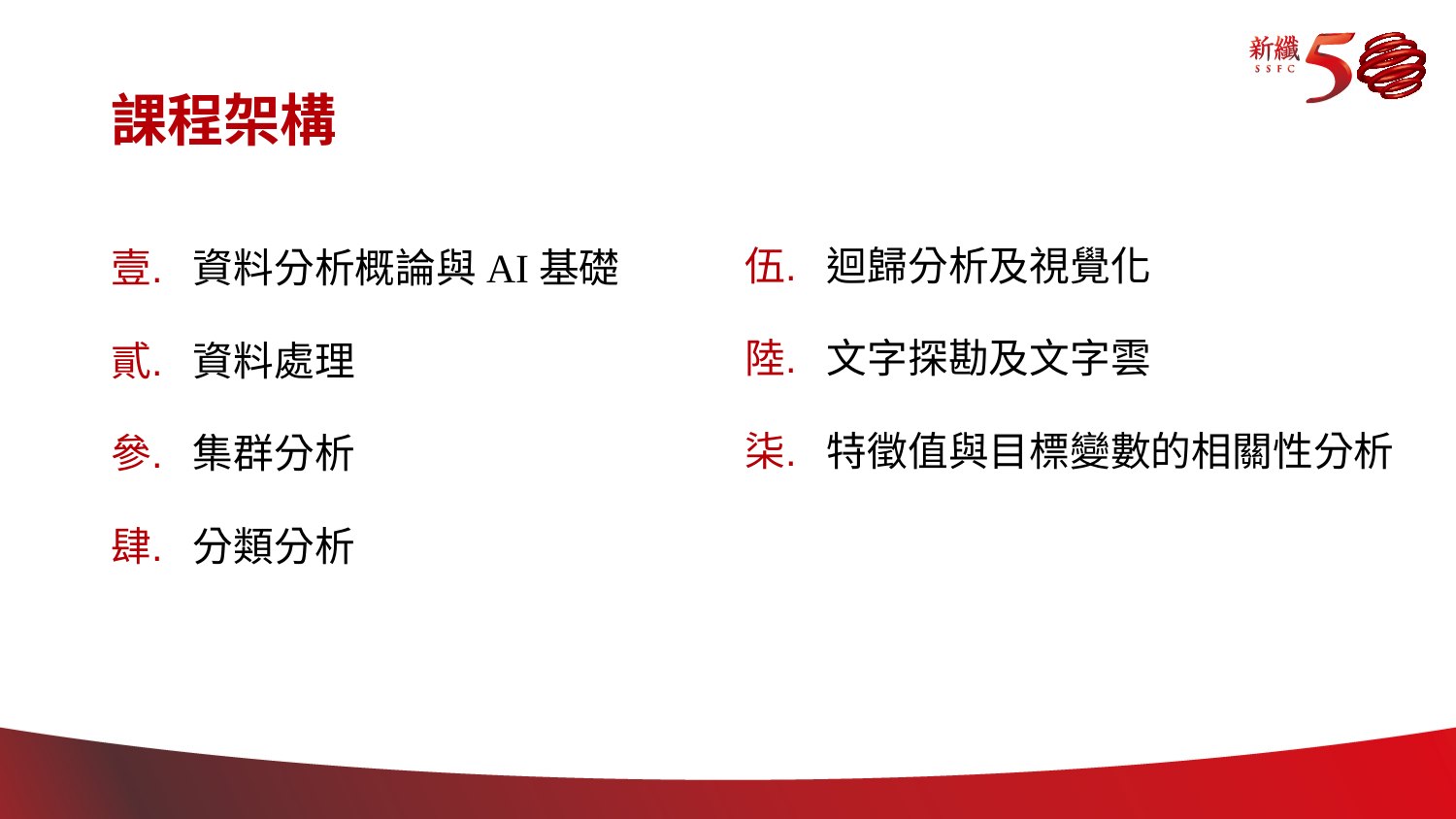

# 課程架構
迴歸分析及視覺化
文字探勘及文字雲
特徵值與目標變數的相關性分析
資料分析概論與AI基礎
資料處理
集群分析
分類分析